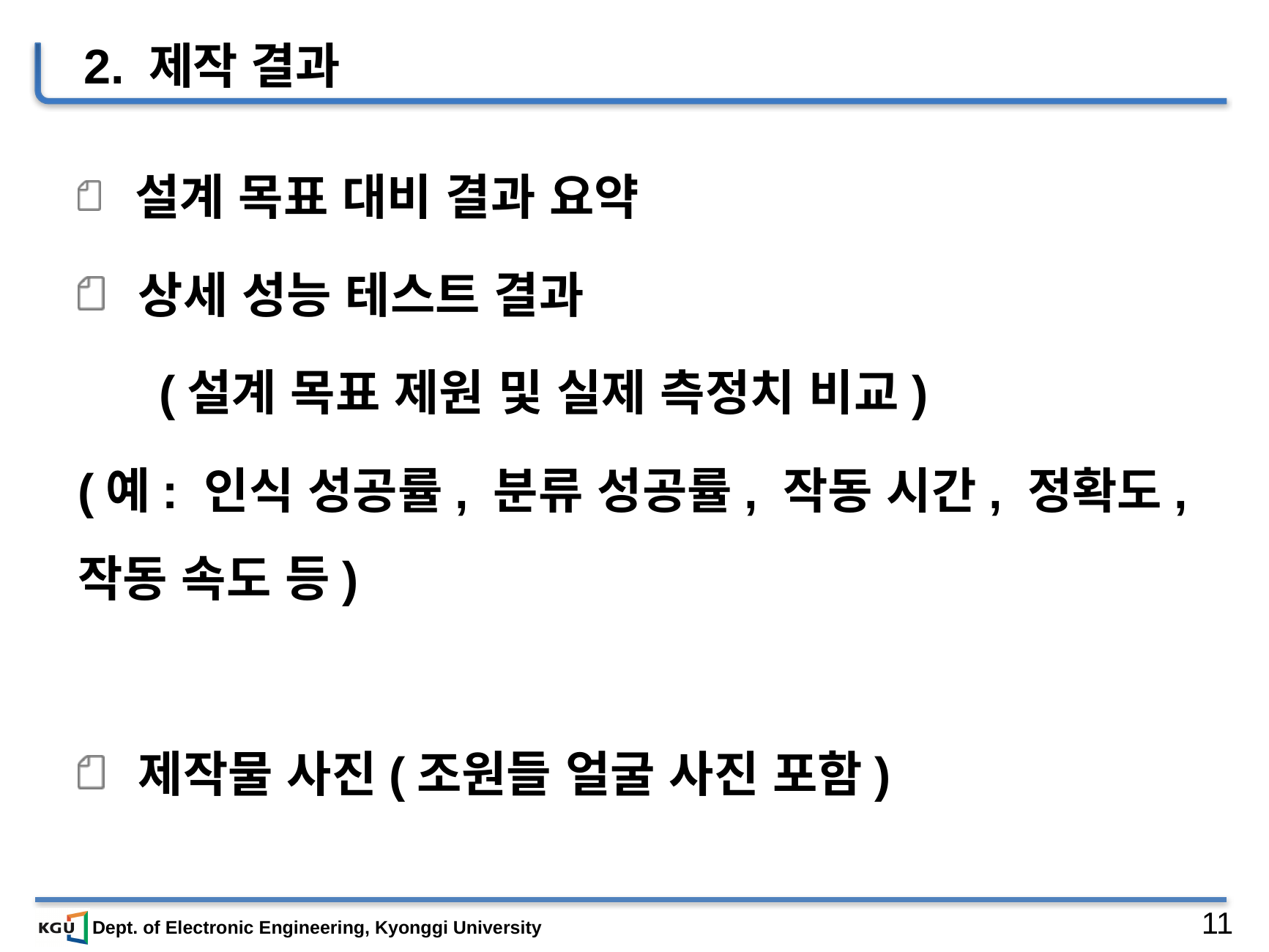

2. 제작 결과
 설계 목표 대비 결과 요약
 상세 성능 테스트 결과
      (설계 목표 제원 및 실제 측정치 비교)
(예: 인식 성공률, 분류 성공률, 작동 시간, 정확도, 작동 속도 등)

 제작물 사진(조원들 얼굴 사진 포함)